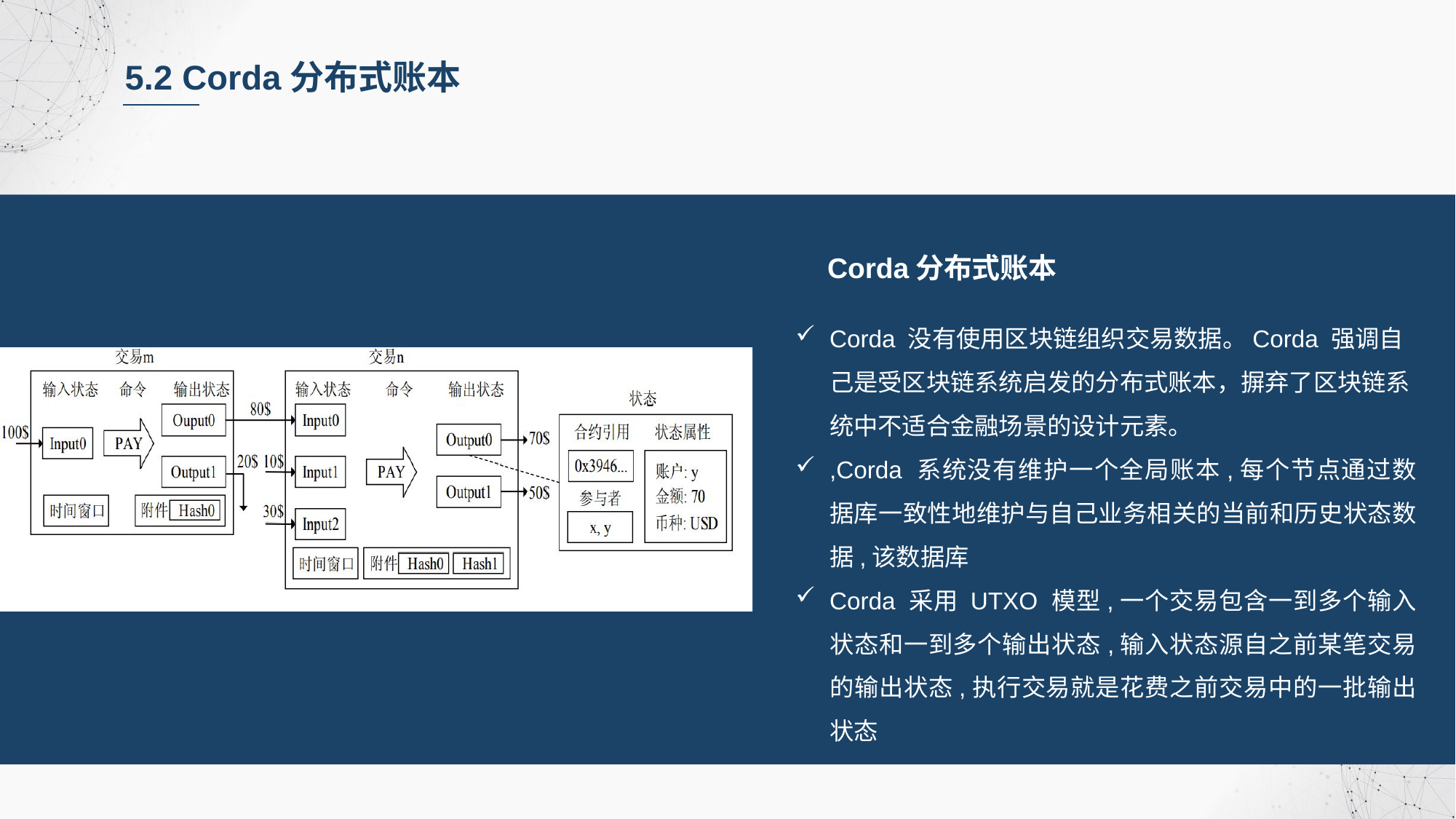

5.2 Corda分布式账本

Corda分布式账本
Corda 没有使用区块链组织交易数据。Corda 强调自己是受区块链系统启发的分布式账本，摒弃了区块链系统中不适合金融场景的设计元素。
,Corda 系统没有维护一个全局账本,每个节点通过数据库一致性地维护与自己业务相关的当前和历史状态数据,该数据库
Corda 采用 UTXO 模型,一个交易包含一到多个输入状态和一到多个输出状态,输入状态源自之前某笔交易的输出状态,执行交易就是花费之前交易中的一批输出状态